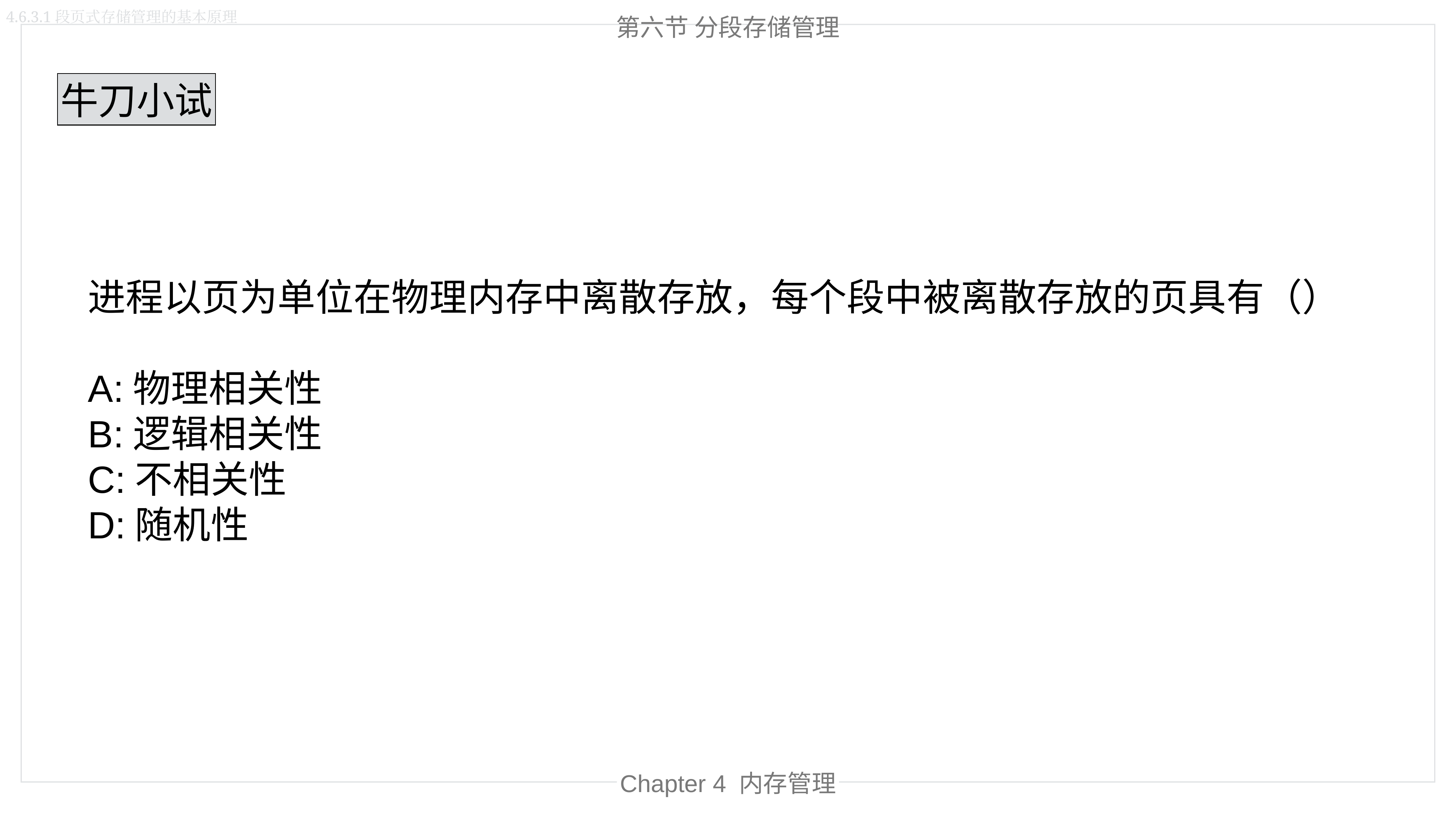

4.6.3.1段页式存储管理的基本原理
第六节 分段存储管理

牛刀小试
进程以页为单位在物理内存中离散存放，每个段中被离散存放的页具有（）

A:物理相关性
B:逻辑相关性
C:不相关性
D:随机性
Chapter 4 内存管理